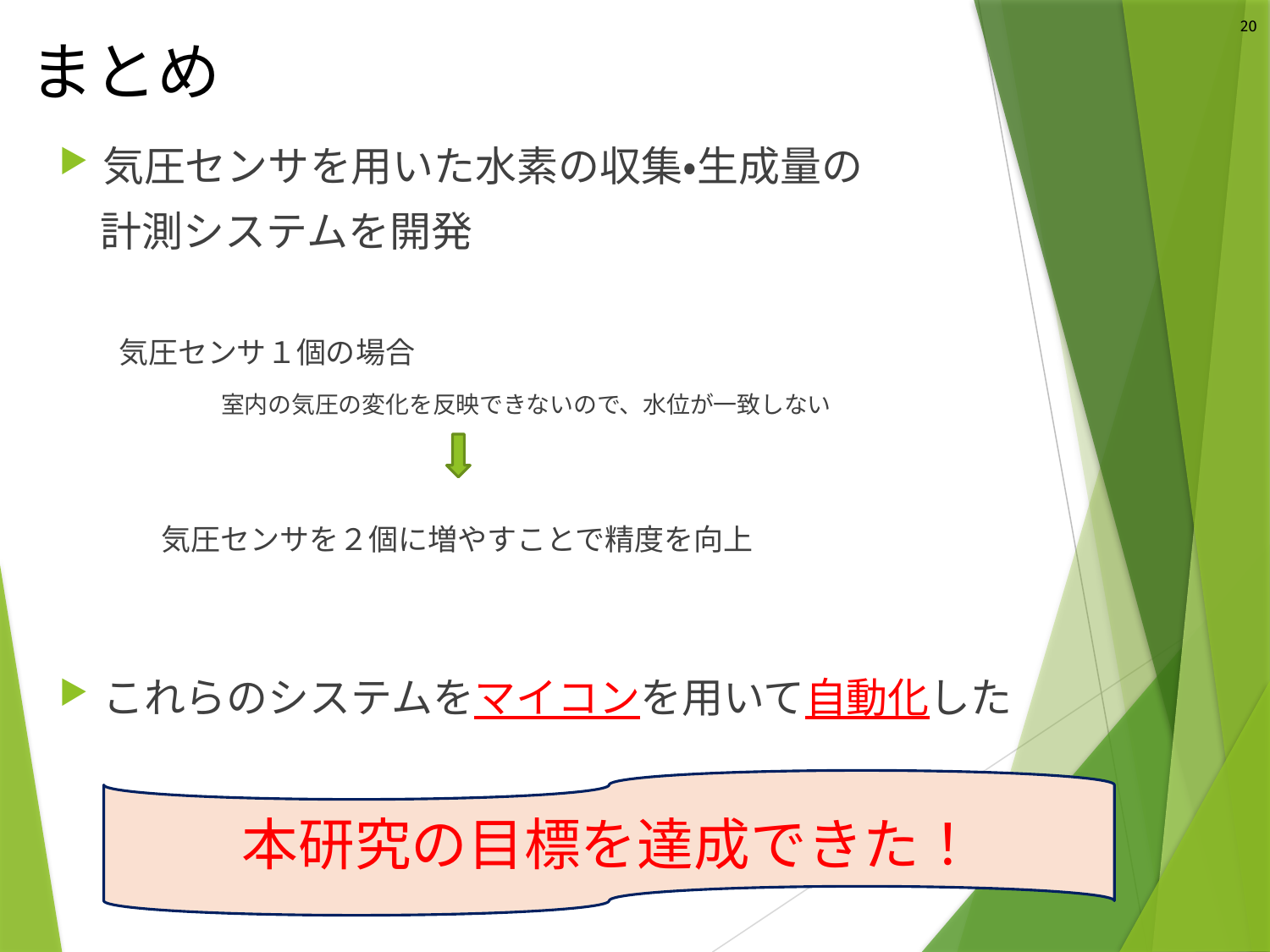

20
# まとめ
気圧センサを用いた水素の収集・生成量の
　計測システムを開発

　　気圧センサ１個の場合
	  　 室内の気圧の変化を反映できないので、水位が一致しない

　  　　気圧センサを２個に増やすことで精度を向上

これらのシステムをマイコンを用いて自動化した

本研究の目標を達成できた！